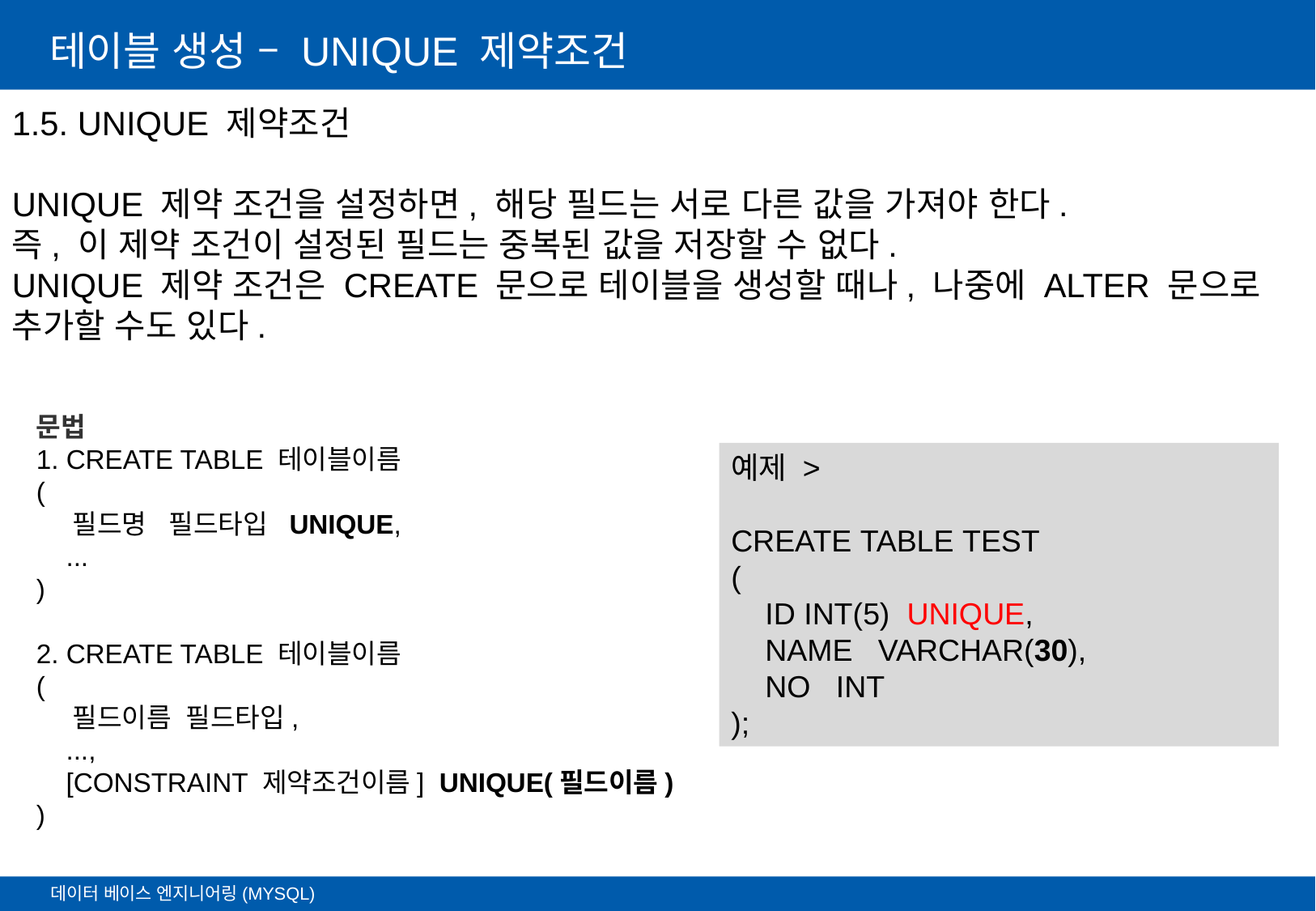

# 테이블 생성 – UNIQUE 제약조건
1.5. UNIQUE 제약조건

UNIQUE 제약 조건을 설정하면, 해당 필드는 서로 다른 값을 가져야 한다.
즉, 이 제약 조건이 설정된 필드는 중복된 값을 저장할 수 없다.
UNIQUE 제약 조건은 CREATE 문으로 테이블을 생성할 때나, 나중에 ALTER 문으로 추가할 수도 있다.

문법
1. CREATE TABLE 테이블이름
(
    필드명   필드타입  UNIQUE,
    ...
)

2. CREATE TABLE 테이블이름
(
    필드이름  필드타입,
    ...,
    [CONSTRAINT 제약조건이름]  UNIQUE(필드이름)
)
예제 >

CREATE TABLE TEST
(
    ID INT(5)  UNIQUE,
    NAME   VARCHAR(30),
    NO   INT
);